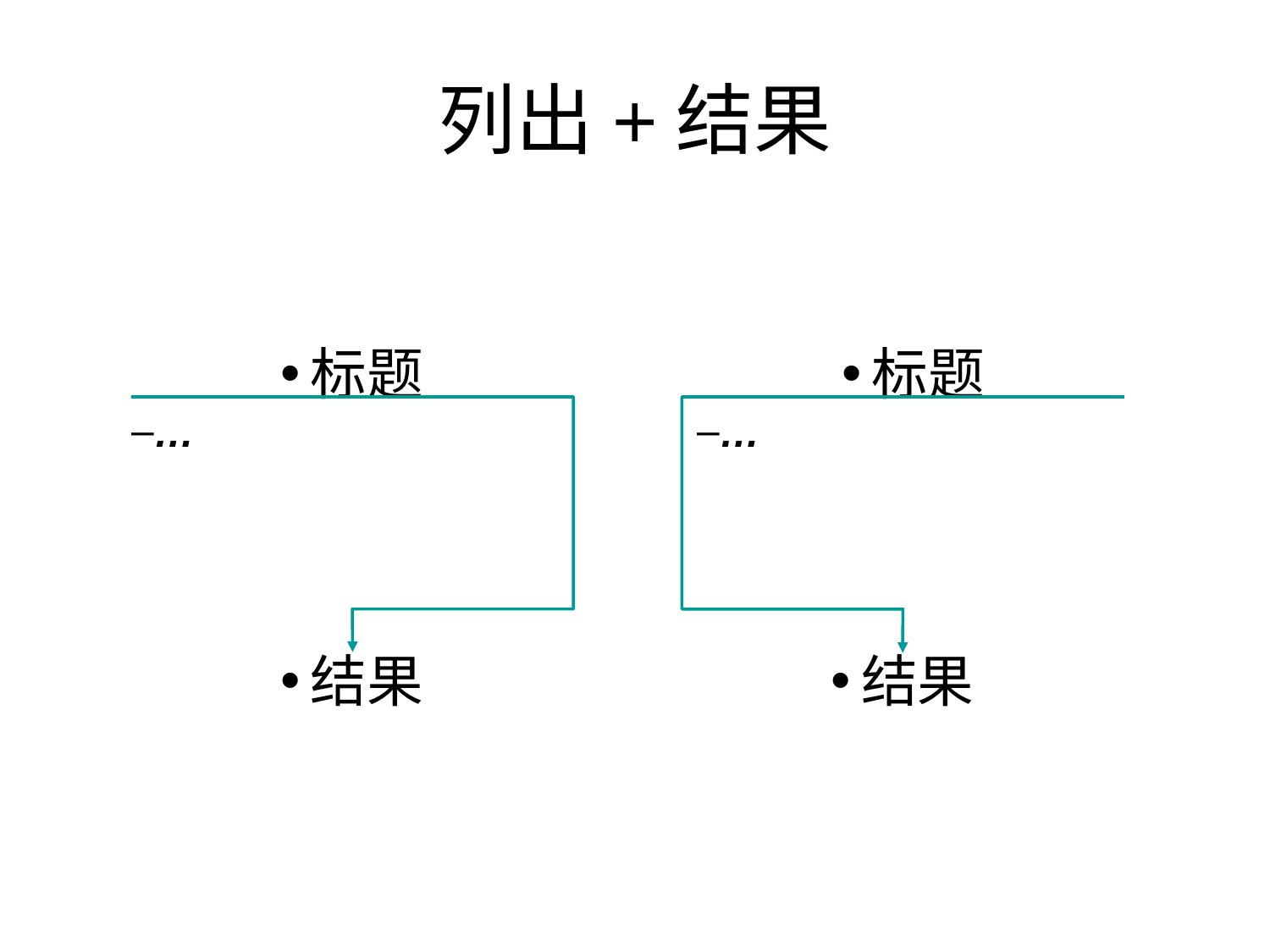

# 列出+结果
标题
标题

…
…
结果
结果